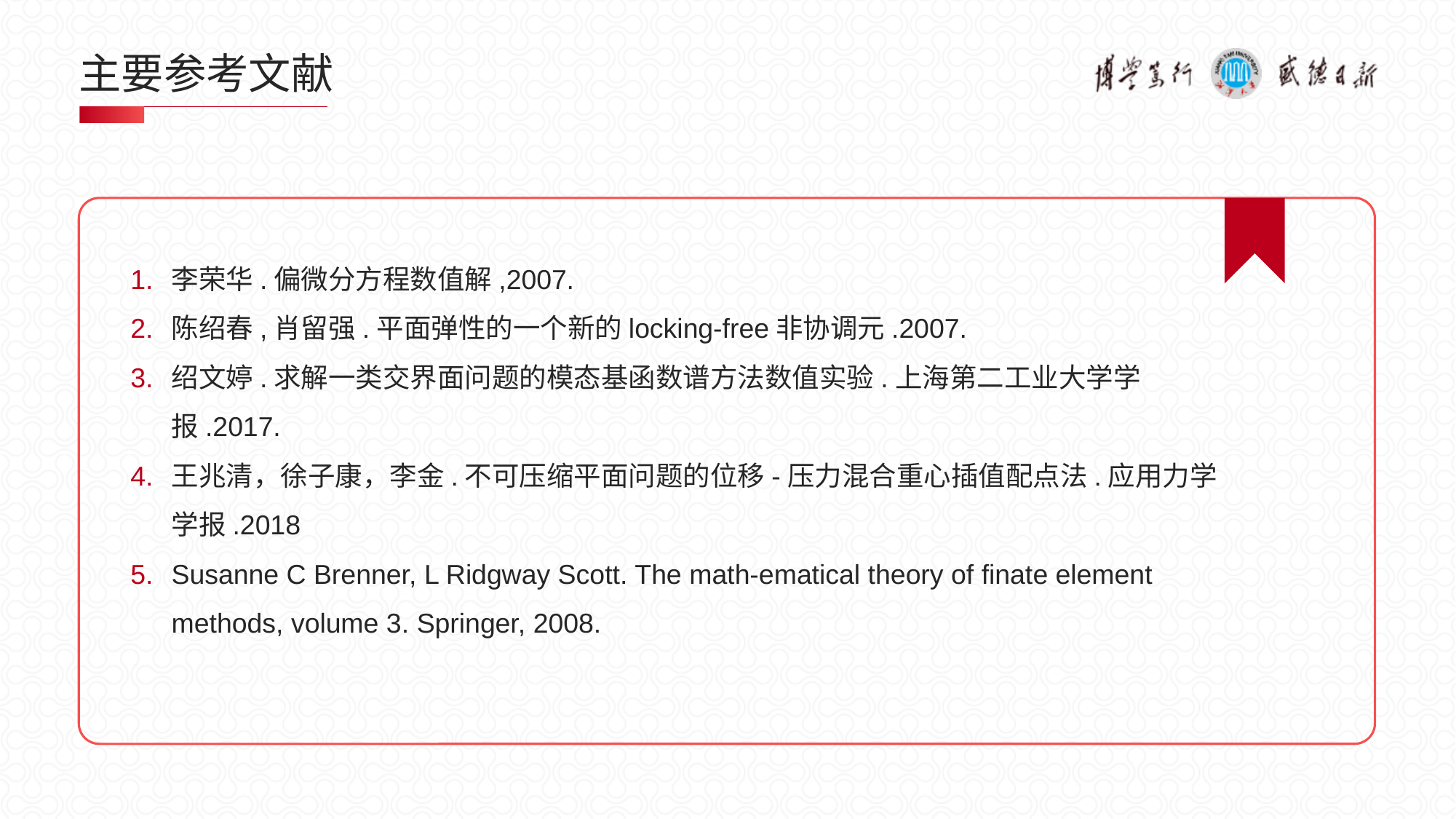

# 主要参考文献

李荣华.偏微分方程数值解,2007.
陈绍春,肖留强.平面弹性的一个新的locking-free非协调元.2007.
绍文婷.求解一类交界面问题的模态基函数谱方法数值实验.上海第二工业大学学报.2017.
王兆清，徐子康，李金.不可压缩平面问题的位移-压力混合重心插值配点法.应用力学学报.2018
Susanne C Brenner, L Ridgway Scott. The math-ematical theory of finate element methods, volume 3. Springer, 2008.